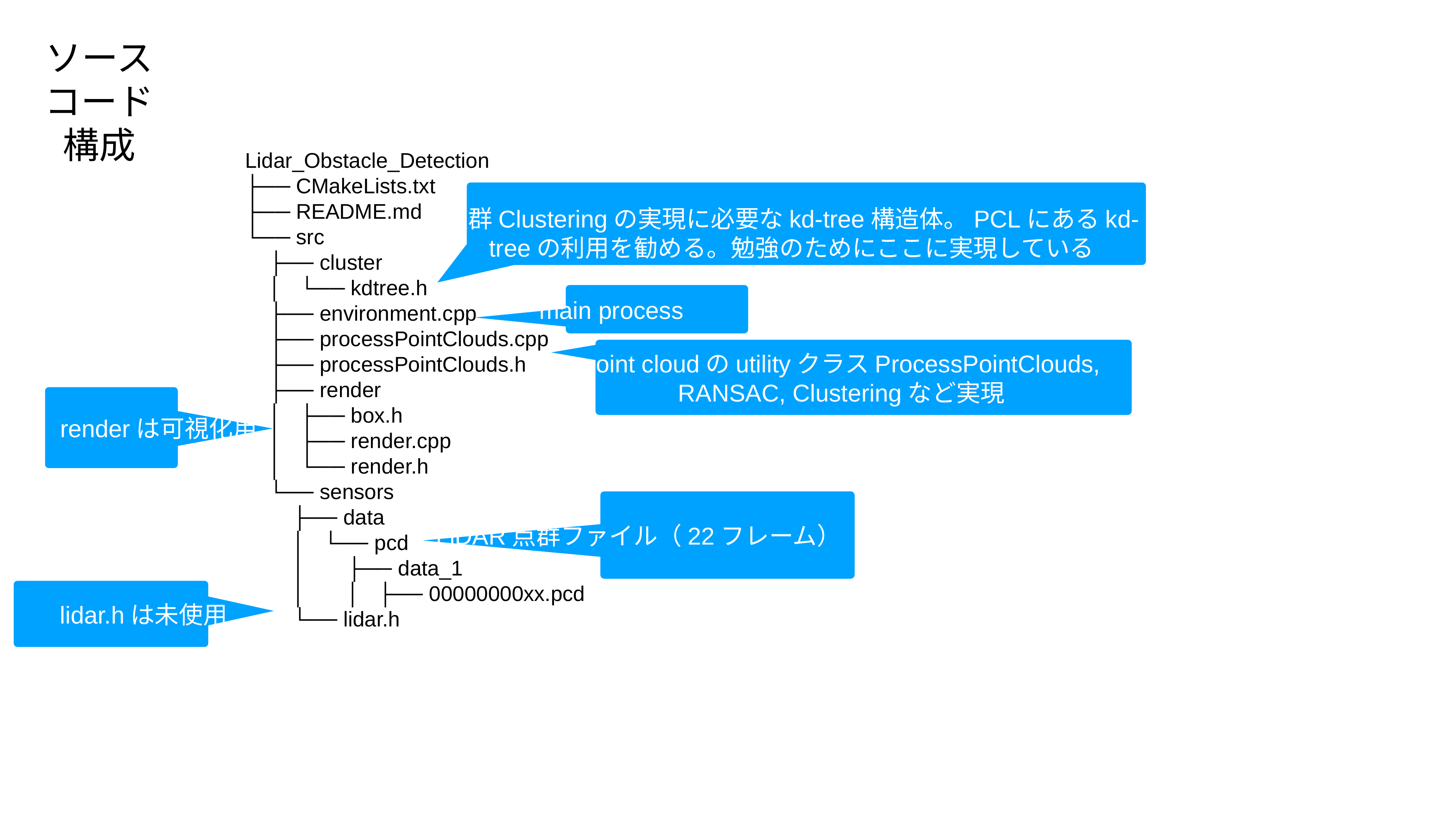

# ソースコード構成
Lidar_Obstacle_Detection
├── CMakeLists.txt
├── README.md
└── src
    ├── cluster
    │   └── kdtree.h
    ├── environment.cpp
    ├── processPointClouds.cpp
    ├── processPointClouds.h
    ├── render
    │   ├── box.h
    │   ├── render.cpp
    │   └── render.h
    └── sensors
        ├── data
        │   └── pcd
        │       ├── data_1
        │       │   ├── 00000000xx.pcd
        └── lidar.h
点群Clusteringの実現に必要なkd-tree構造体。PCLにあるkd-treeの利用を勧める。勉強のためにここに実現している
main process
point cloudのutilityクラスProcessPointClouds, RANSAC, Clusteringなど実現
renderは可視化用
LiDAR点群ファイル（22フレーム）
lidar.hは未使用